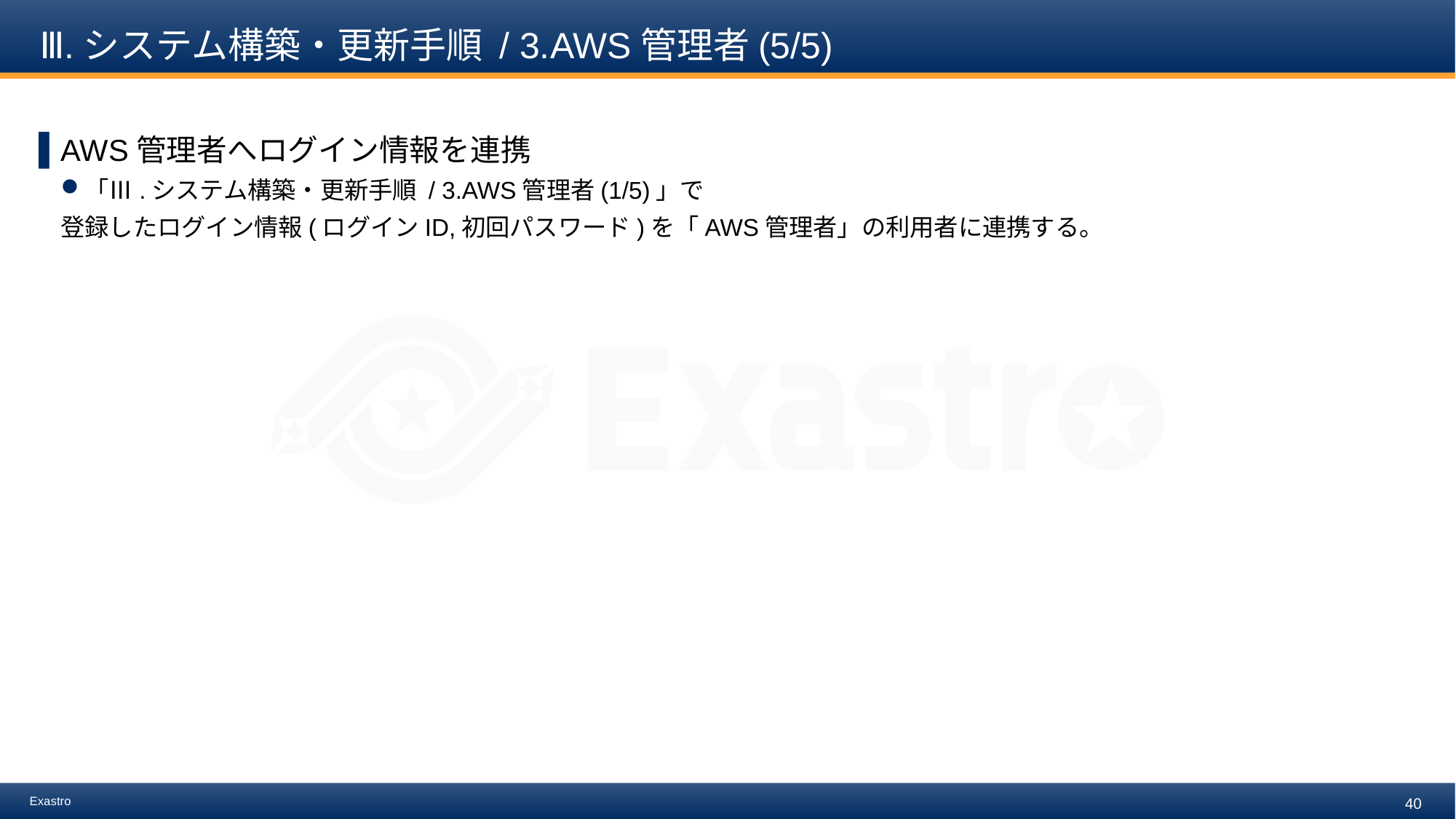

# Ⅲ.システム構築・更新手順 / 3.AWS管理者(5/5)
AWS管理者へログイン情報を連携
「Ⅲ.システム構築・更新手順 / 3.AWS管理者(1/5)」で
登録したログイン情報(ログインID,初回パスワード)を「AWS管理者」の利用者に連携する。